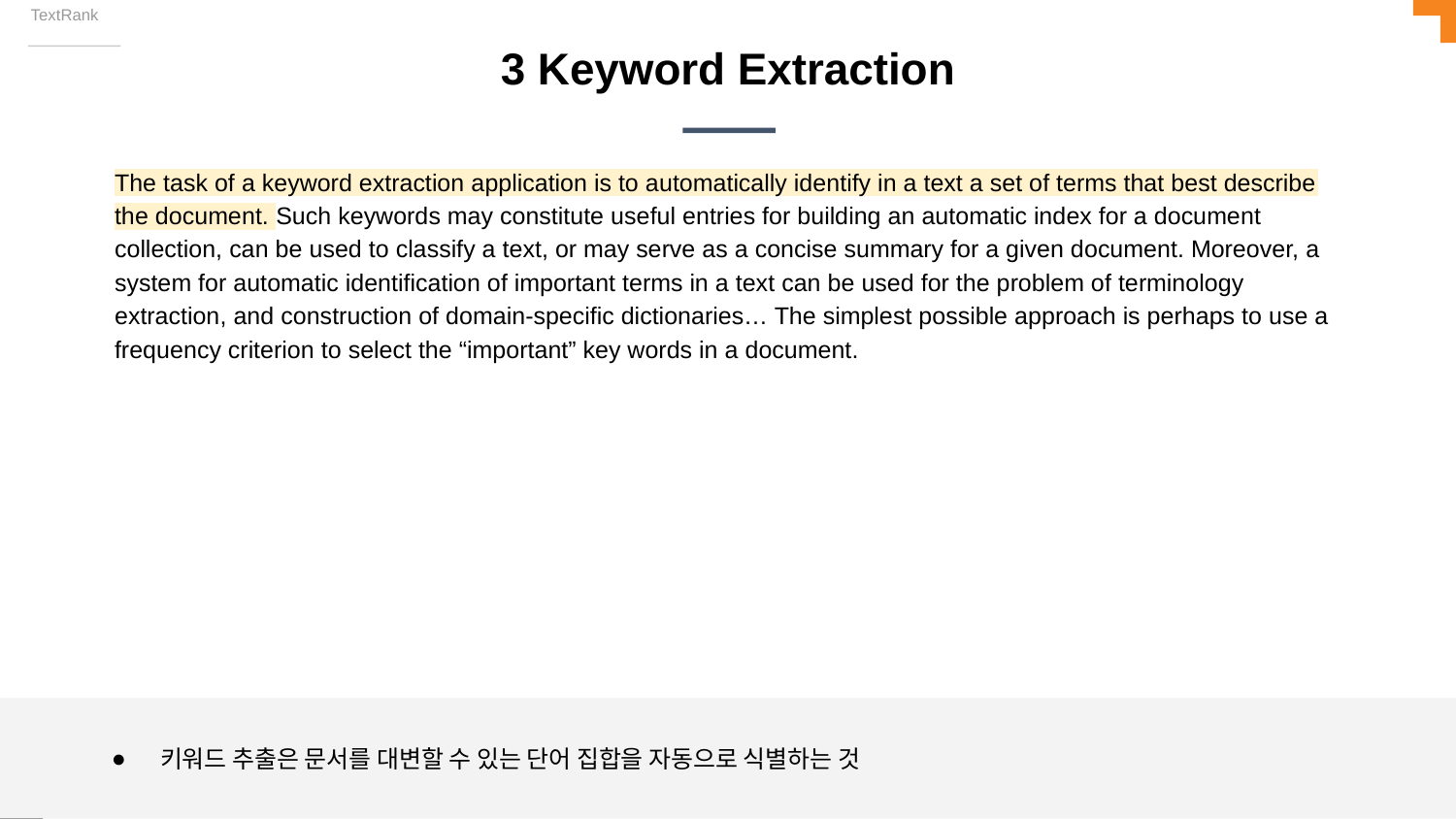

TextRank

# 3 Keyword Extraction
The task of a keyword extraction application is to automatically identify in a text a set of terms that best describe the document. Such keywords may constitute useful entries for building an automatic index for a document collection, can be used to classify a text, or may serve as a concise summary for a given document. Moreover, a system for automatic identification of important terms in a text can be used for the problem of terminology extraction, and construction of domain-specific dictionaries… The simplest possible approach is perhaps to use a frequency criterion to select the “important” key words in a document.
키워드 추출은 문서를 대변할 수 있는 단어 집합을 자동으로 식별하는 것
29